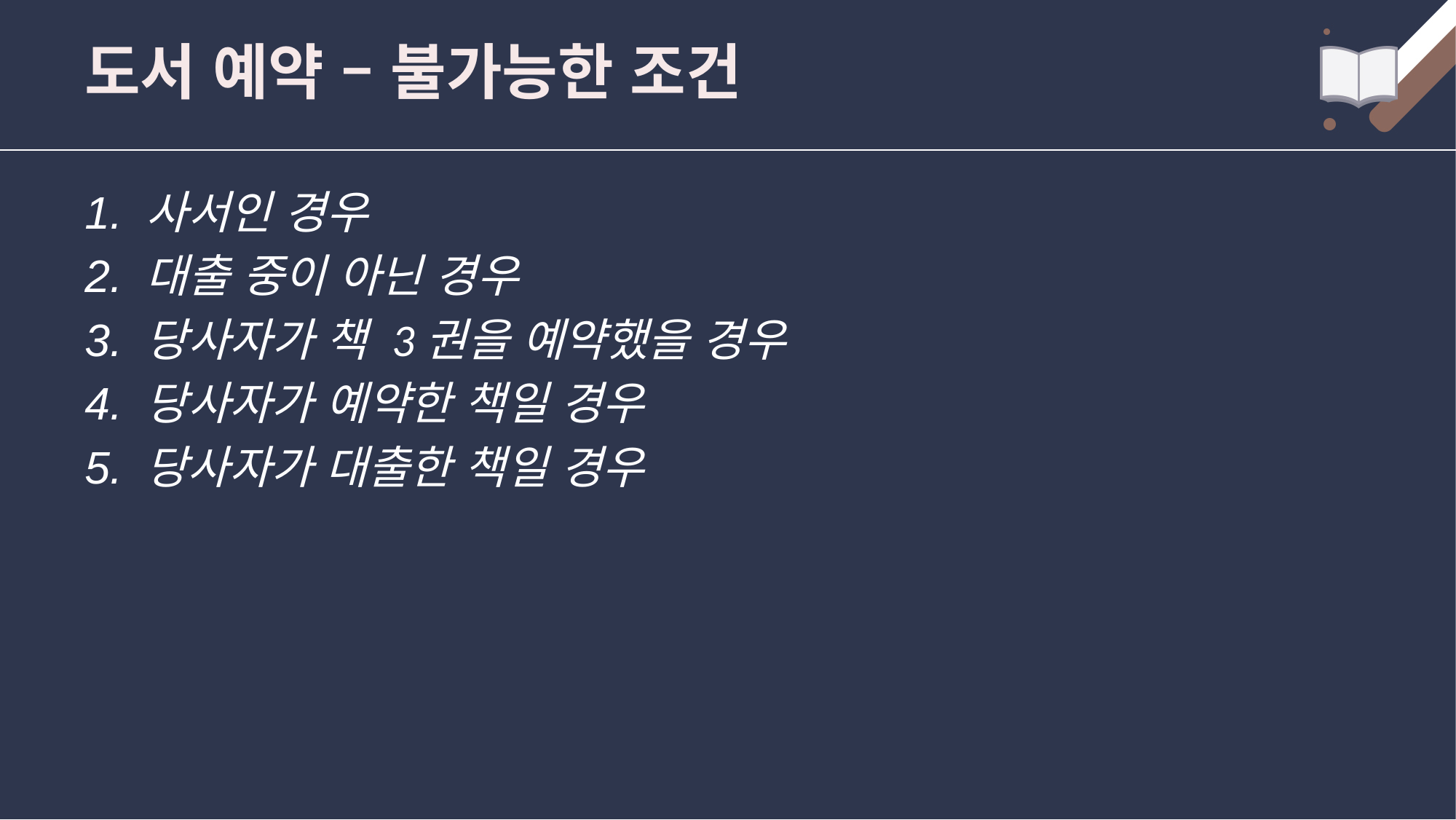

# 도서 예약 – 불가능한 조건
사서인 경우
대출 중이 아닌 경우
당사자가 책 3권을 예약했을 경우
당사자가 예약한 책일 경우
당사자가 대출한 책일 경우